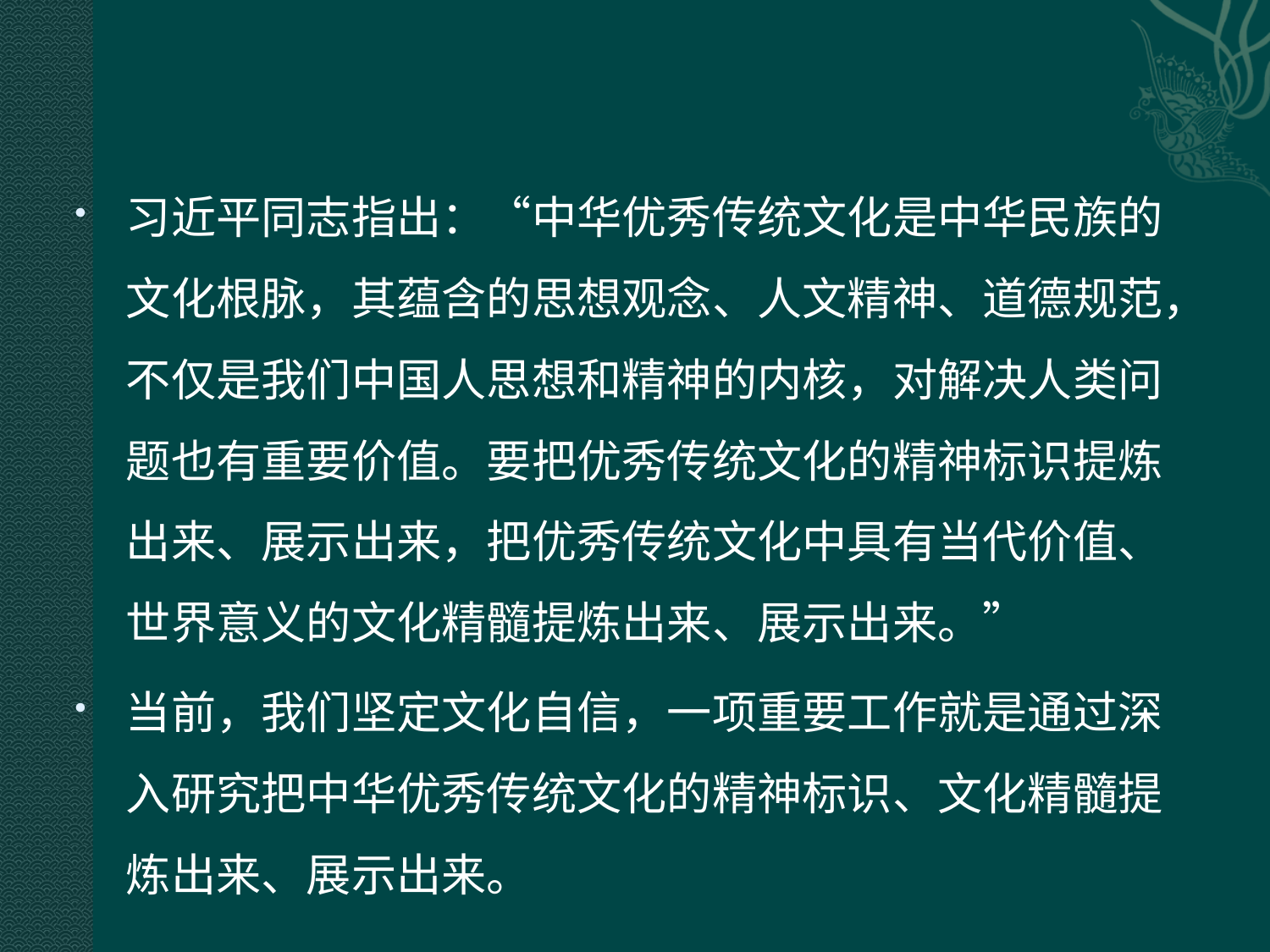

习近平同志指出：“中华优秀传统文化是中华民族的文化根脉，其蕴含的思想观念、人文精神、道德规范，不仅是我们中国人思想和精神的内核，对解决人类问题也有重要价值。要把优秀传统文化的精神标识提炼出来、展示出来，把优秀传统文化中具有当代价值、世界意义的文化精髓提炼出来、展示出来。”
当前，我们坚定文化自信，一项重要工作就是通过深入研究把中华优秀传统文化的精神标识、文化精髓提炼出来、展示出来。